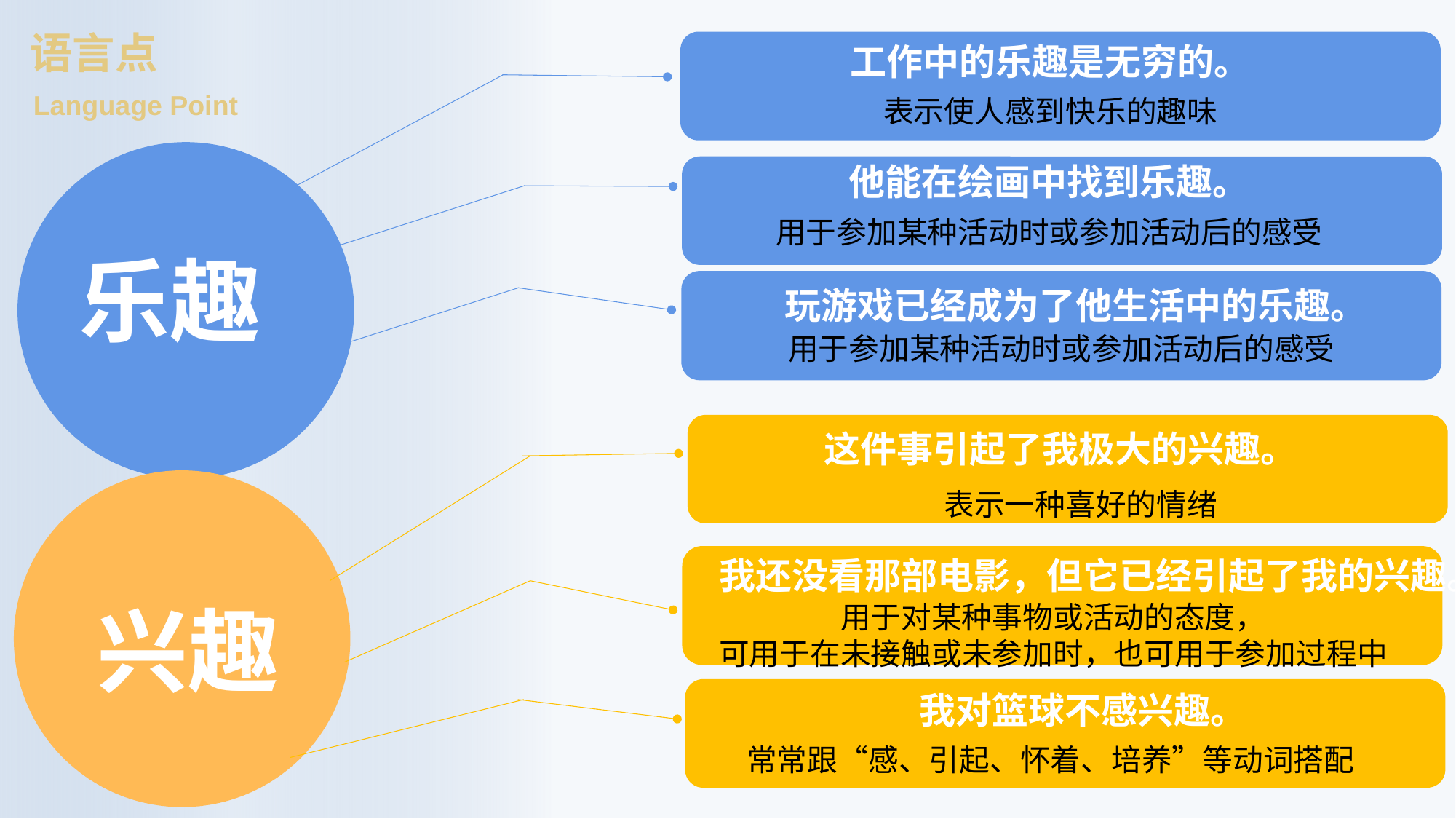

语言点

工作中的乐趣是无穷的。
Language Point
表示使人感到快乐的趣味

他能在绘画中找到乐趣。

用于参加某种活动时或参加活动后的感受
乐趣
玩游戏已经成为了他生活中的乐趣。

用于参加某种活动时或参加活动后的感受

这件事引起了我极大的兴趣。

表示一种喜好的情绪

我还没看那部电影，但它已经引起了我的兴趣。
兴趣
用于对某种事物或活动的态度，
可用于在未接触或未参加时，也可用于参加过程中

我对篮球不感兴趣。
常常跟“感、引起、怀着、培养”等动词搭配